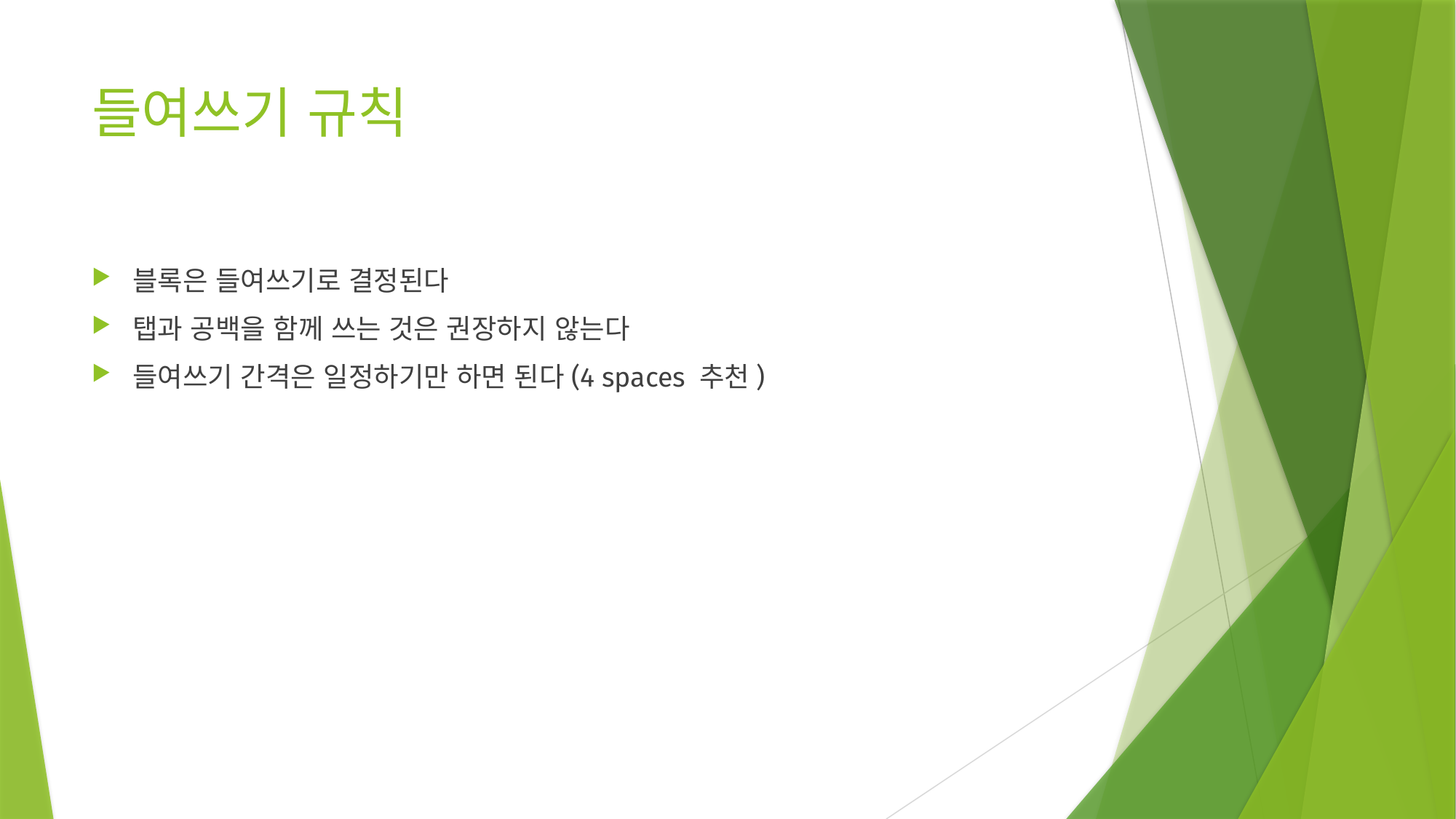

# 들여쓰기 규칙
블록은 들여쓰기로 결정된다
탭과 공백을 함께 쓰는 것은 권장하지 않는다
들여쓰기 간격은 일정하기만 하면 된다(4 spaces 추천)